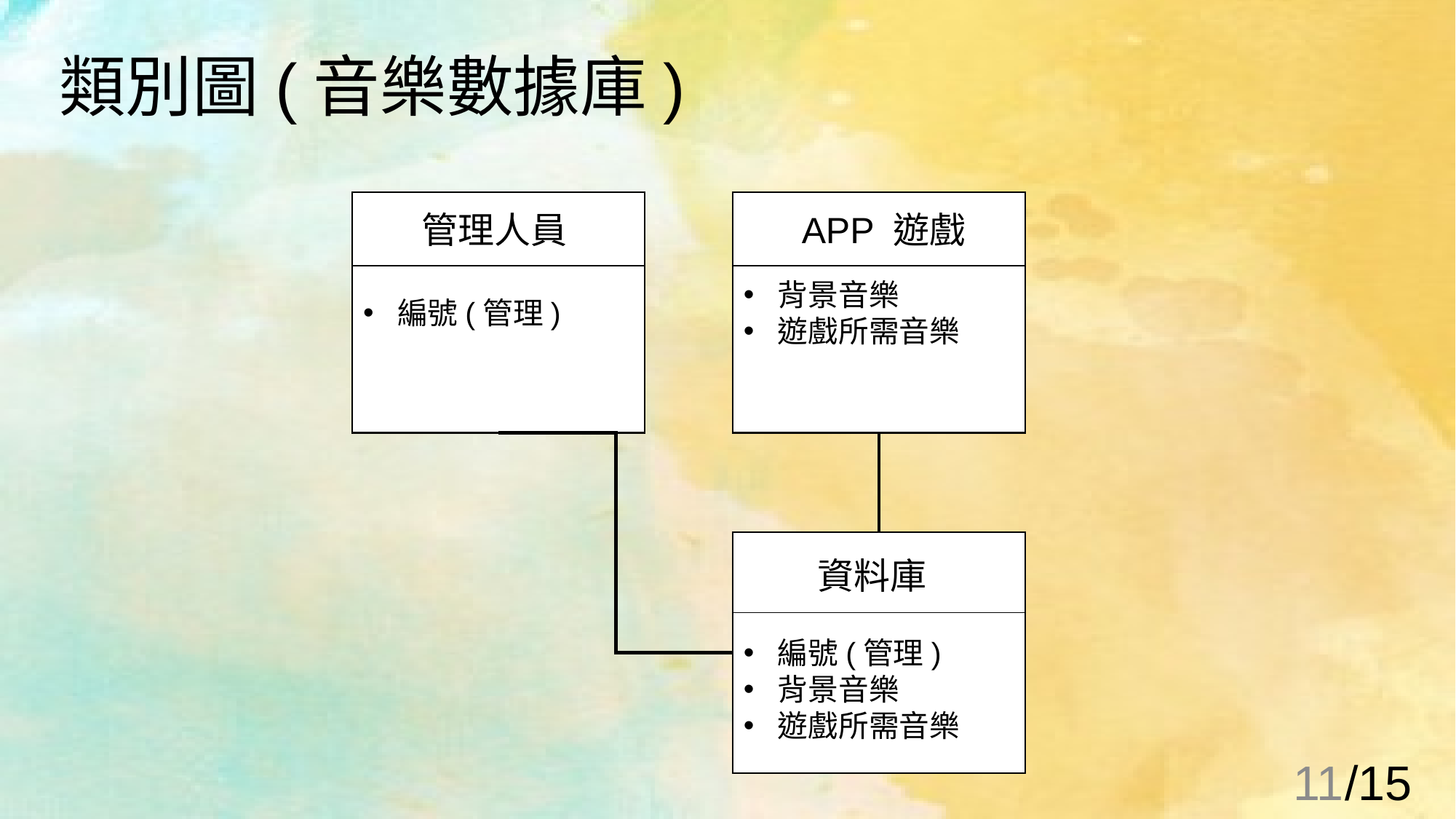

類別圖(音樂數據庫)
編號(管理)j
管理人員
背景音樂
遊戲所需音樂
APP 遊戲

編號(管理)
背景音樂
遊戲所需音樂
資料庫
11